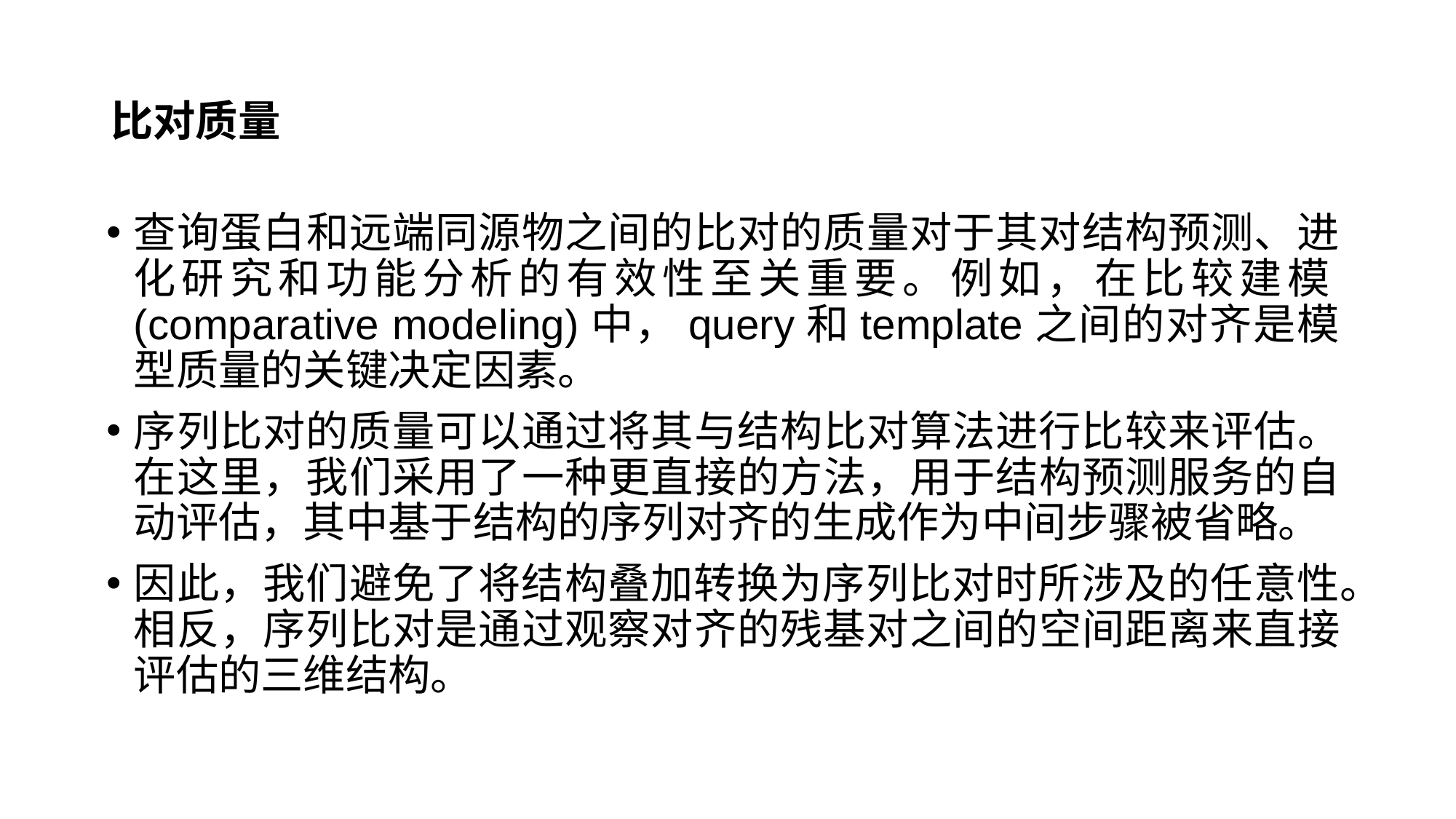

# 比对质量
查询蛋白和远端同源物之间的比对的质量对于其对结构预测、进 化研究和功能分析的有效性至关重要。例如，在比较建模(comparative modeling)中，query和template之间的对齐是模型质量的关键决定因素。
序列比对的质量可以通过将其与结构比对算法进行比较来评估。在这里，我们采用了一种更直接的方法，用于结构预测服务的自动评估，其中基于结构的序列对齐的生成作为中间步骤被省略。
因此，我们避免了将结构叠加转换为序列比对时所涉及的任意性。相反，序列比对是通过观察对齐的残基对之间的空间距离来直接评估的三维结构。